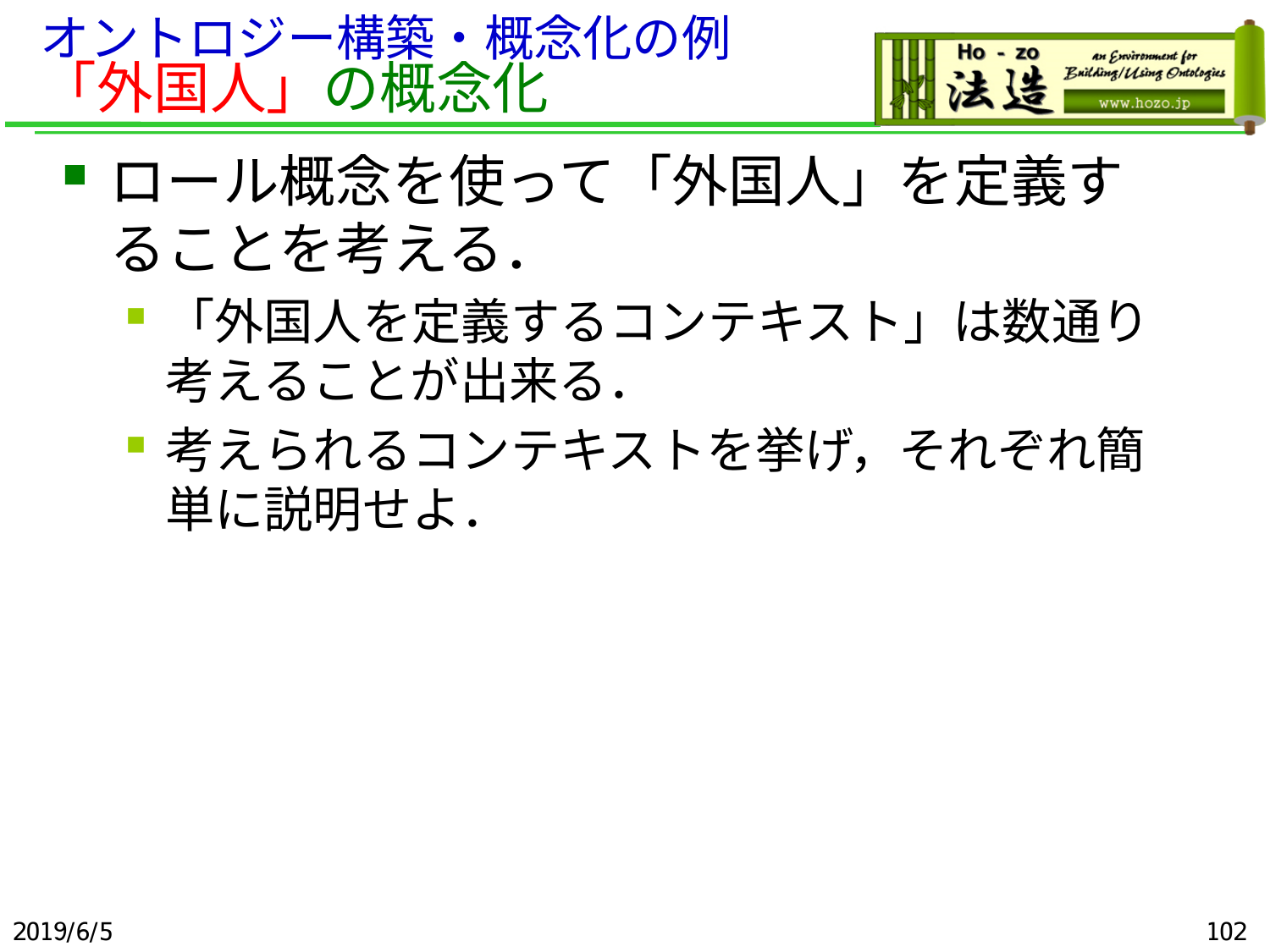

# オントロジー構築・概念化の例 「外国人」の概念化
ロール概念を使って「外国人」を定義することを考える．
「外国人を定義するコンテキスト」は数通り考えることが出来る．
考えられるコンテキストを挙げ，それぞれ簡単に説明せよ．

2019/6/5
102